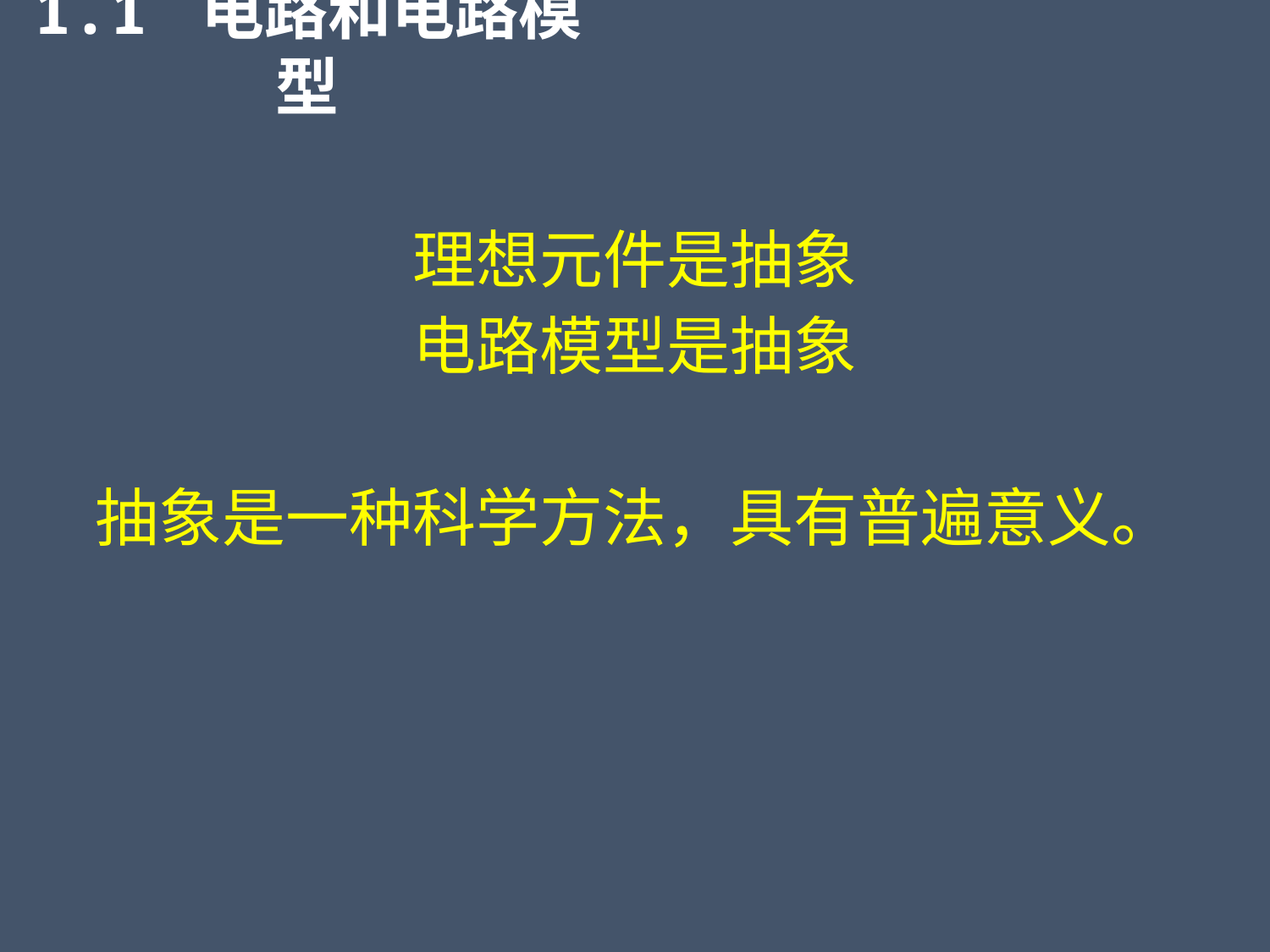

1.1 电路和电路模型
理想元件是抽象
电路模型是抽象

抽象是一种科学方法，具有普遍意义。